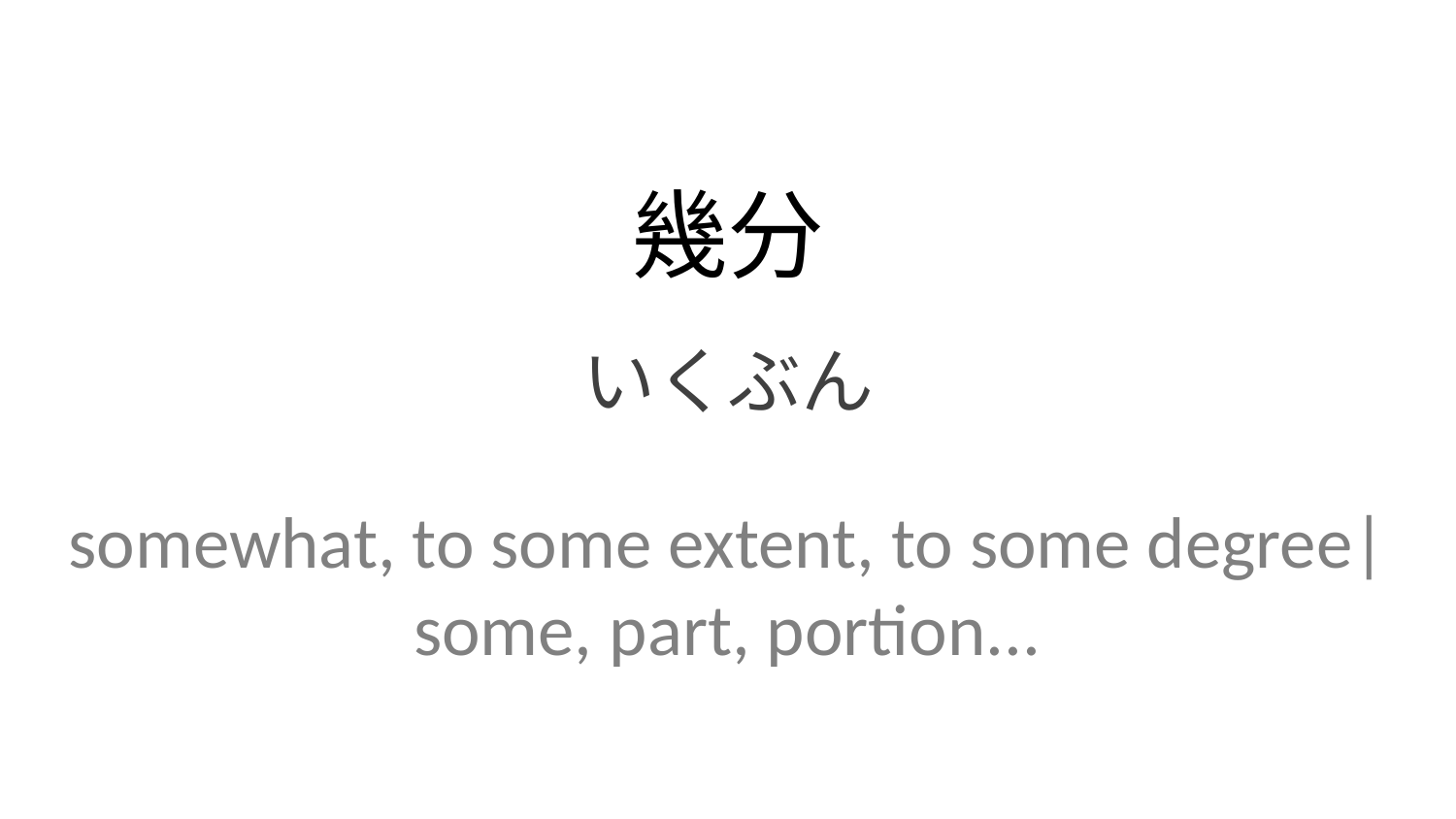

幾分

いくぶん
somewhat, to some extent, to some degree| some, part, portion...